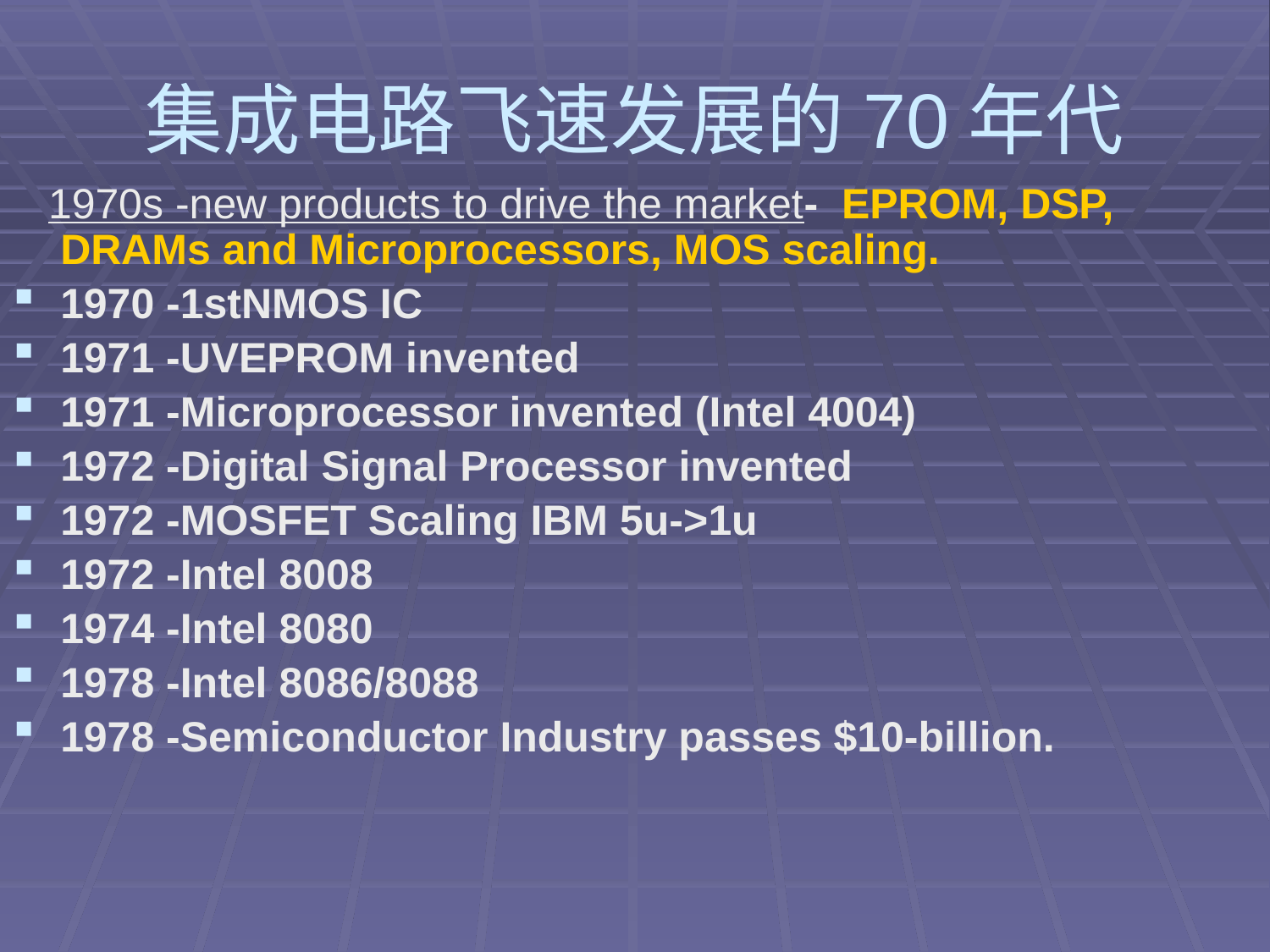

# 集成电路飞速发展的70年代
   1970s -new products to drive the market-  EPROM, DSP, DRAMs and Microprocessors, MOS scaling.
1970 -1stNMOS IC
1971 -UVEPROM invented
1971 -Microprocessor invented (Intel 4004)
1972 -Digital Signal Processor invented
1972 -MOSFET Scaling IBM 5u->1u
1972 -Intel 8008
1974 -Intel 8080
1978 -Intel 8086/8088
1978 -Semiconductor Industry passes $10-billion.